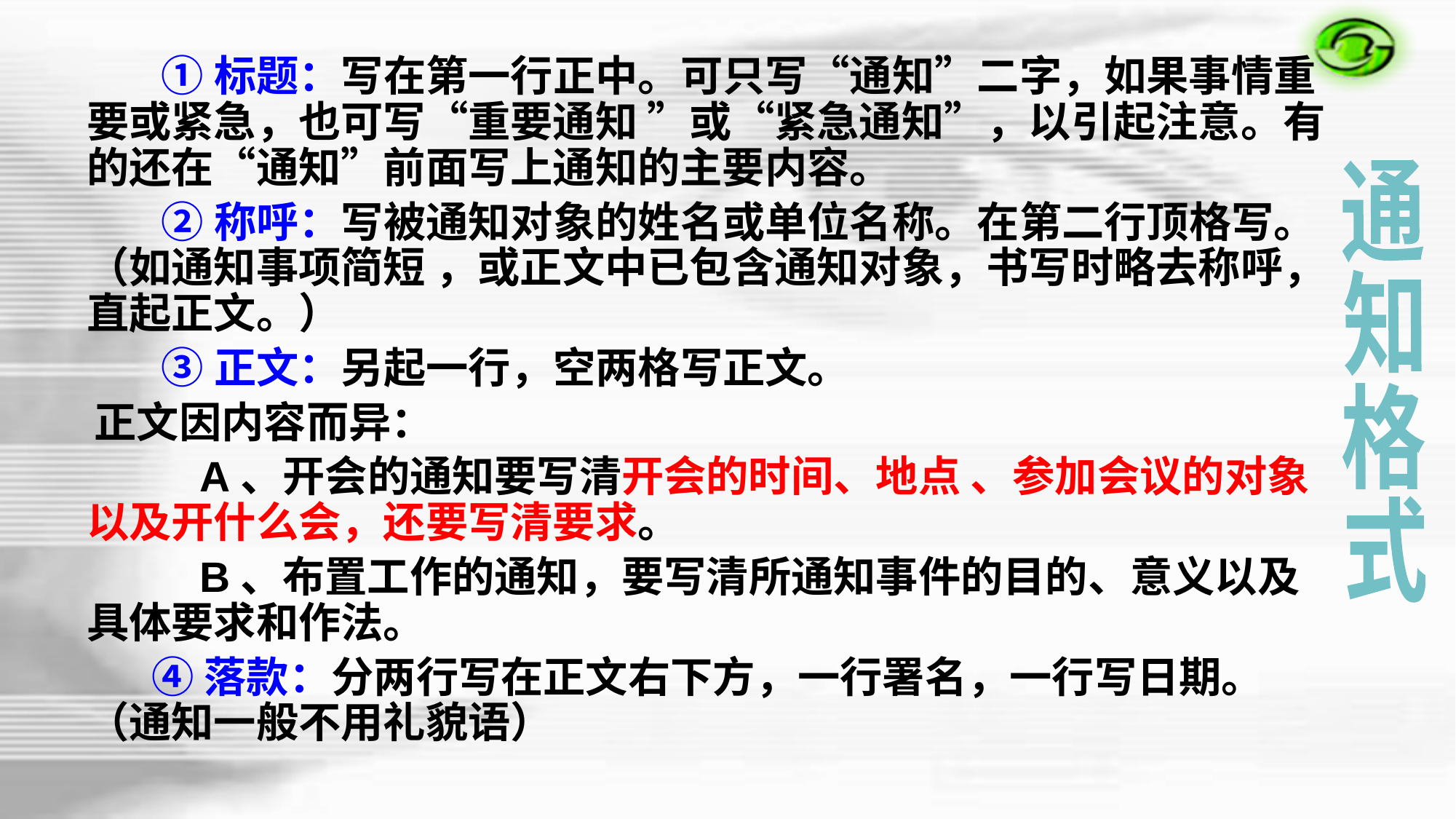

①标题：写在第一行正中。可只写“通知”二字，如果事情重要或紧急，也可写“重要通知 ”或“紧急通知”，以引起注意。有的还在“通知”前面写上通知的主要内容。
            ②称呼：写被通知对象的姓名或单位名称。在第二行顶格写。（如通知事项简短 ，或正文中已包含通知对象，书写时略去称呼，直起正文。）
            ③正文：另起一行，空两格写正文。
    正文因内容而异：
             A、开会的通知要写清开会的时间、地点 、参加会议的对象以及开什么会，还要写清要求。
             B、布置工作的通知，要写清所通知事件的目的、意义以及具体要求和作法。
           ④落款：分两行写在正文右下方，一行署名，一行写日期。（通知一般不用礼貌语）

通
知
格
式